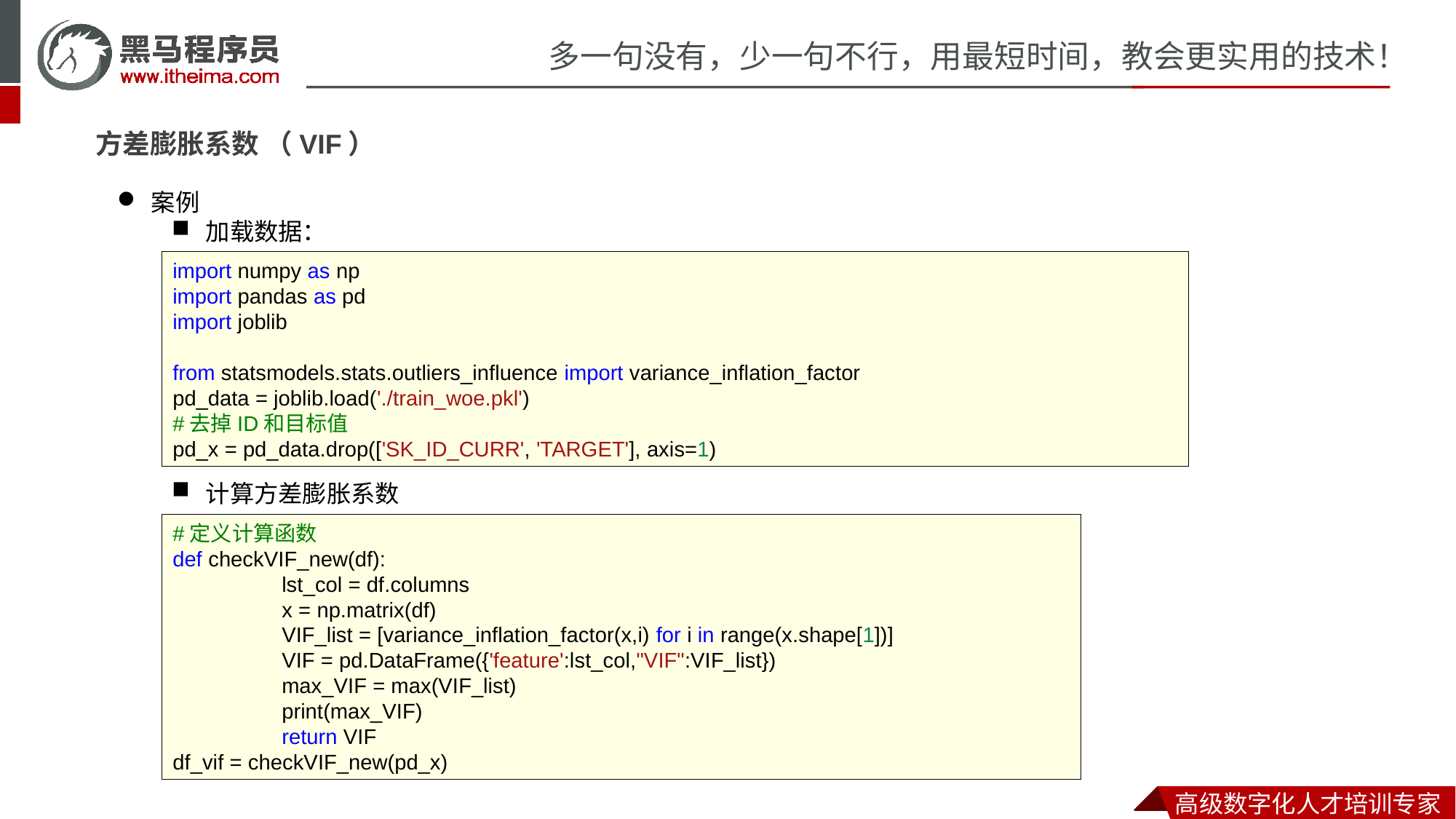

方差膨胀系数 （VIF）
案例
加载数据：

计算方差膨胀系数
import numpy as np
import pandas as pd
import joblib
from statsmodels.stats.outliers_influence import variance_inflation_factor
pd_data = joblib.load('./train_woe.pkl')
#去掉ID和目标值
pd_x = pd_data.drop(['SK_ID_CURR', 'TARGET'], axis=1)
#定义计算函数
def checkVIF_new(df):
	lst_col = df.columns
	x = np.matrix(df)
	VIF_list = [variance_inflation_factor(x,i) for i in range(x.shape[1])]
	VIF = pd.DataFrame({'feature':lst_col,"VIF":VIF_list})
	max_VIF = max(VIF_list)
	print(max_VIF)
	return VIF
df_vif = checkVIF_new(pd_x)